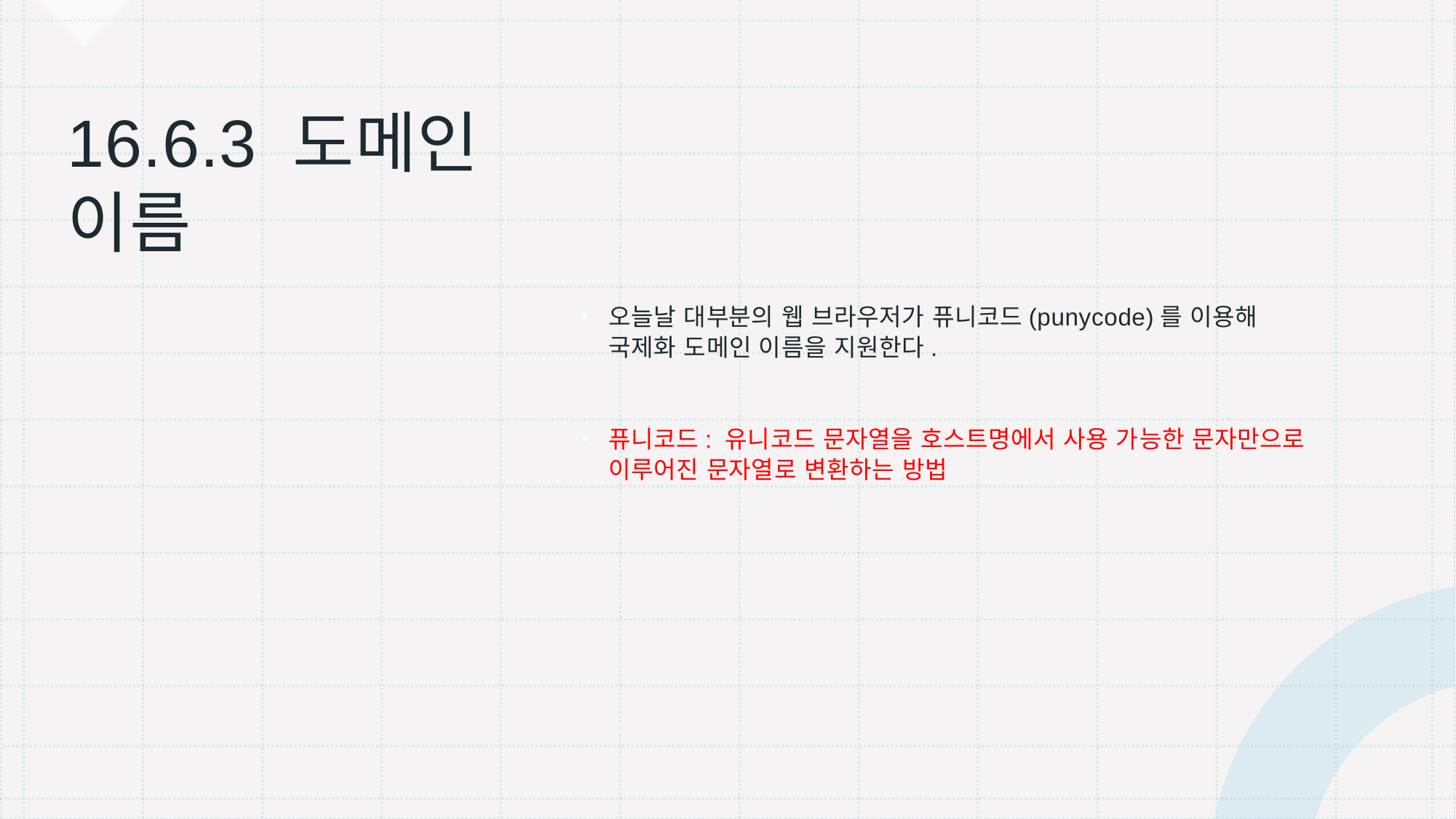

오늘날 대부분의 웹 브라우저가 퓨니코드(punycode)를 이용해 국제화 도메인 이름을 지원한다.

퓨니코드: 유니코드 문자열을 호스트명에서 사용 가능한 문자만으로 이루어진 문자열로 변환하는 방법

# 16.6.3 도메인 이름